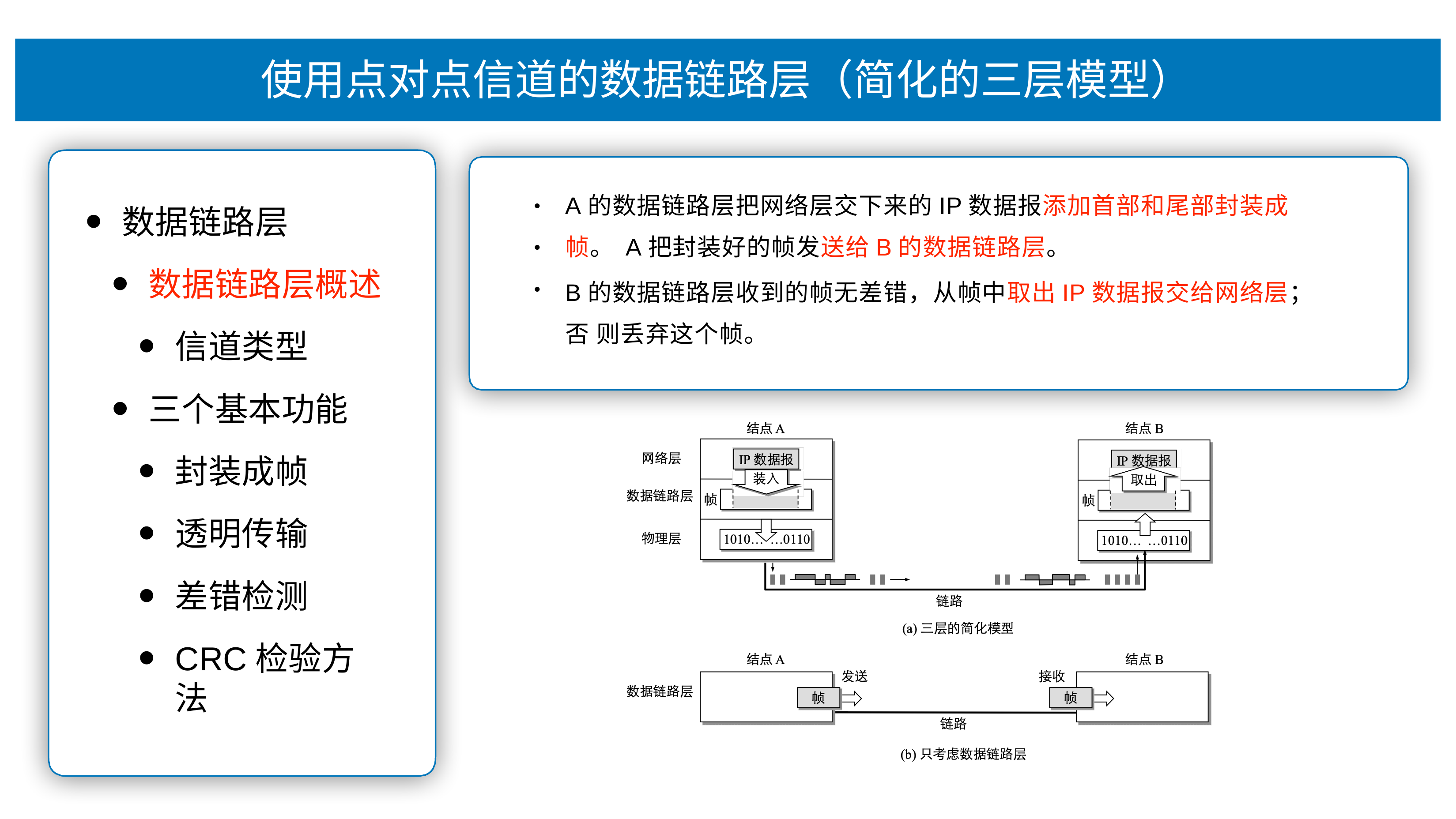

# 使⽤点对点信道的数据链路层（简化的三层模型）

A的数据链路层把⽹络层交下来的IP数据报添加⾸部和尾部封装成帧。 A把封装好的帧发送给B的数据链路层。
B的数据链路层收到的帧⽆差错，从帧中取出IP数据报交给⽹络层；否 则丢弃这个帧。
•
数据链路层
数据链路层概述
信道类型
三个基本功能
封装成帧
透明传输
差错检测
CRC检验⽅法
•
•